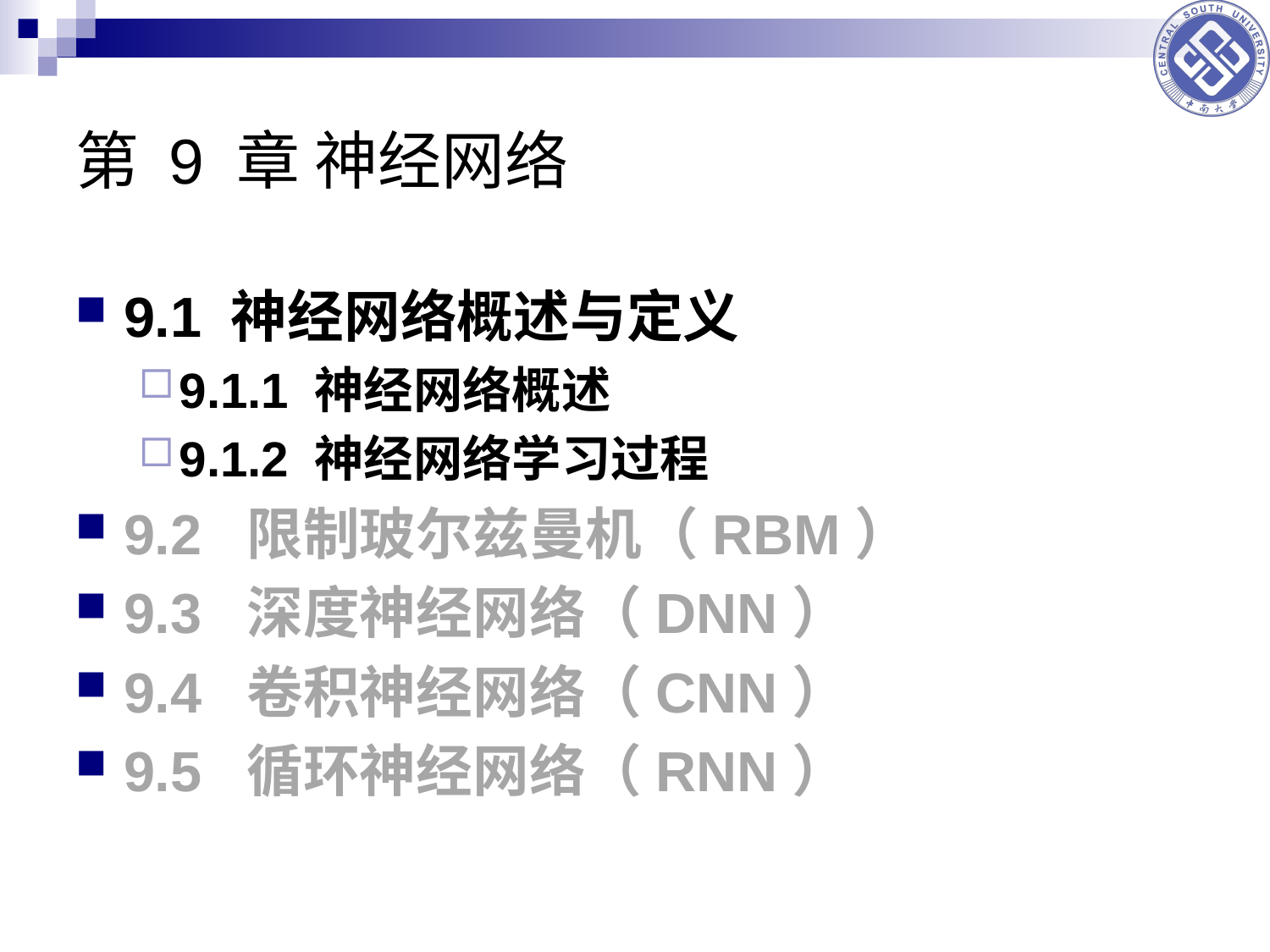

# 第 9 章 神经网络
9.1 神经网络概述与定义
9.1.1 神经网络概述
9.1.2 神经网络学习过程
9.2  限制玻尔兹曼机（RBM）
9.3  深度神经网络（DNN）
9.4  卷积神经网络（CNN）
9.5  循环神经网络（RNN）